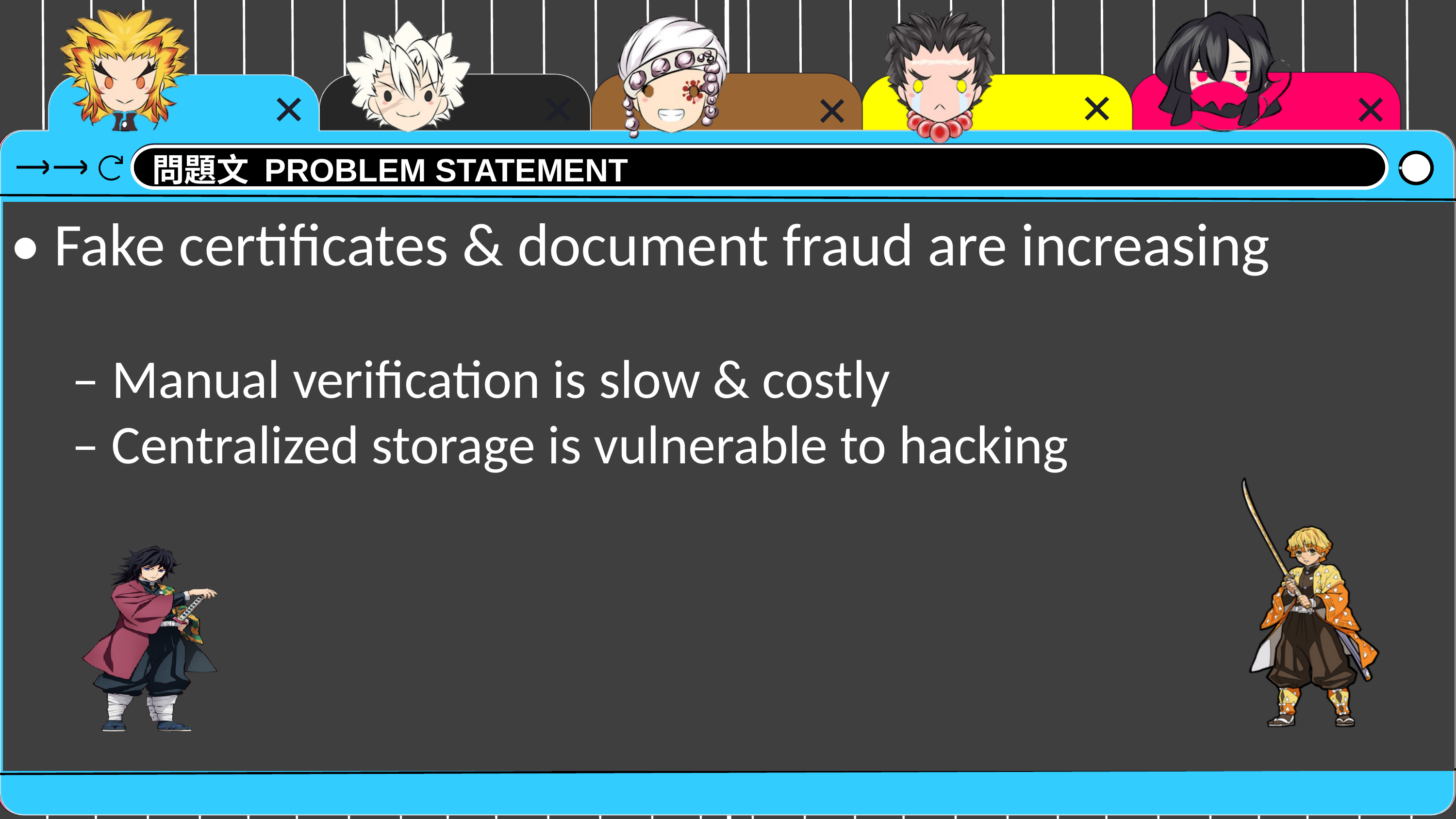

問題文 PROBLEM STATEMENT

• Fake certificates & document fraud are increasing

     – Manual verification is slow & costly
     – Centralized storage is vulnerable to hacking